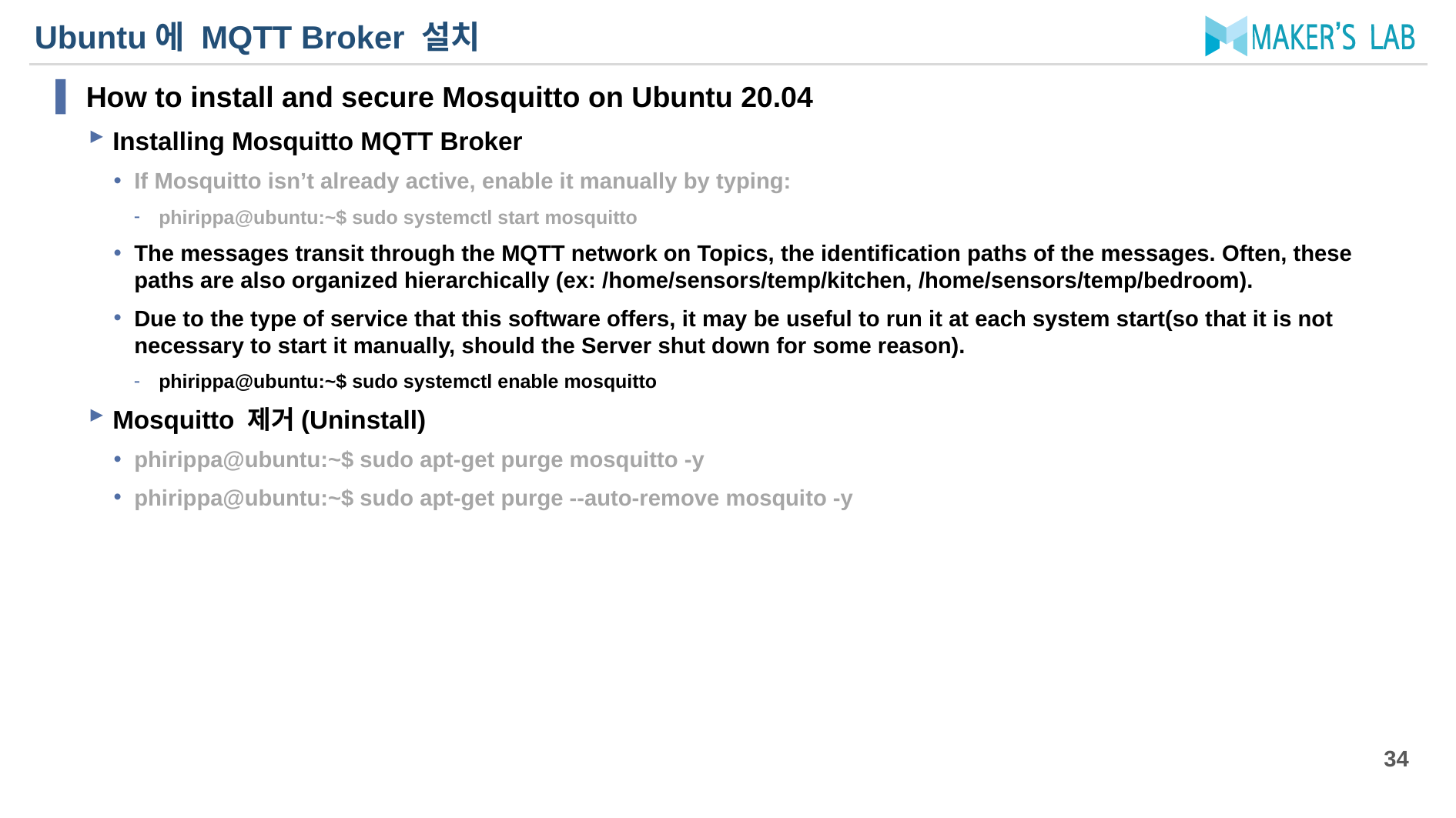

# Ubuntu에 MQTT Broker 설치
How to install and secure Mosquitto on Ubuntu 20.04
Installing Mosquitto MQTT Broker
If Mosquitto isn’t already active, enable it manually by typing:
phirippa@ubuntu:~$ sudo systemctl start mosquitto
The messages transit through the MQTT network on Topics, the identification paths of the messages. Often, these paths are also organized hierarchically (ex: /home/sensors/temp/kitchen, /home/sensors/temp/bedroom).
Due to the type of service that this software offers, it may be useful to run it at each system start(so that it is not necessary to start it manually, should the Server shut down for some reason).
phirippa@ubuntu:~$ sudo systemctl enable mosquitto
Mosquitto 제거(Uninstall)
phirippa@ubuntu:~$ sudo apt-get purge mosquitto -y
phirippa@ubuntu:~$ sudo apt-get purge --auto-remove mosquito -y

34